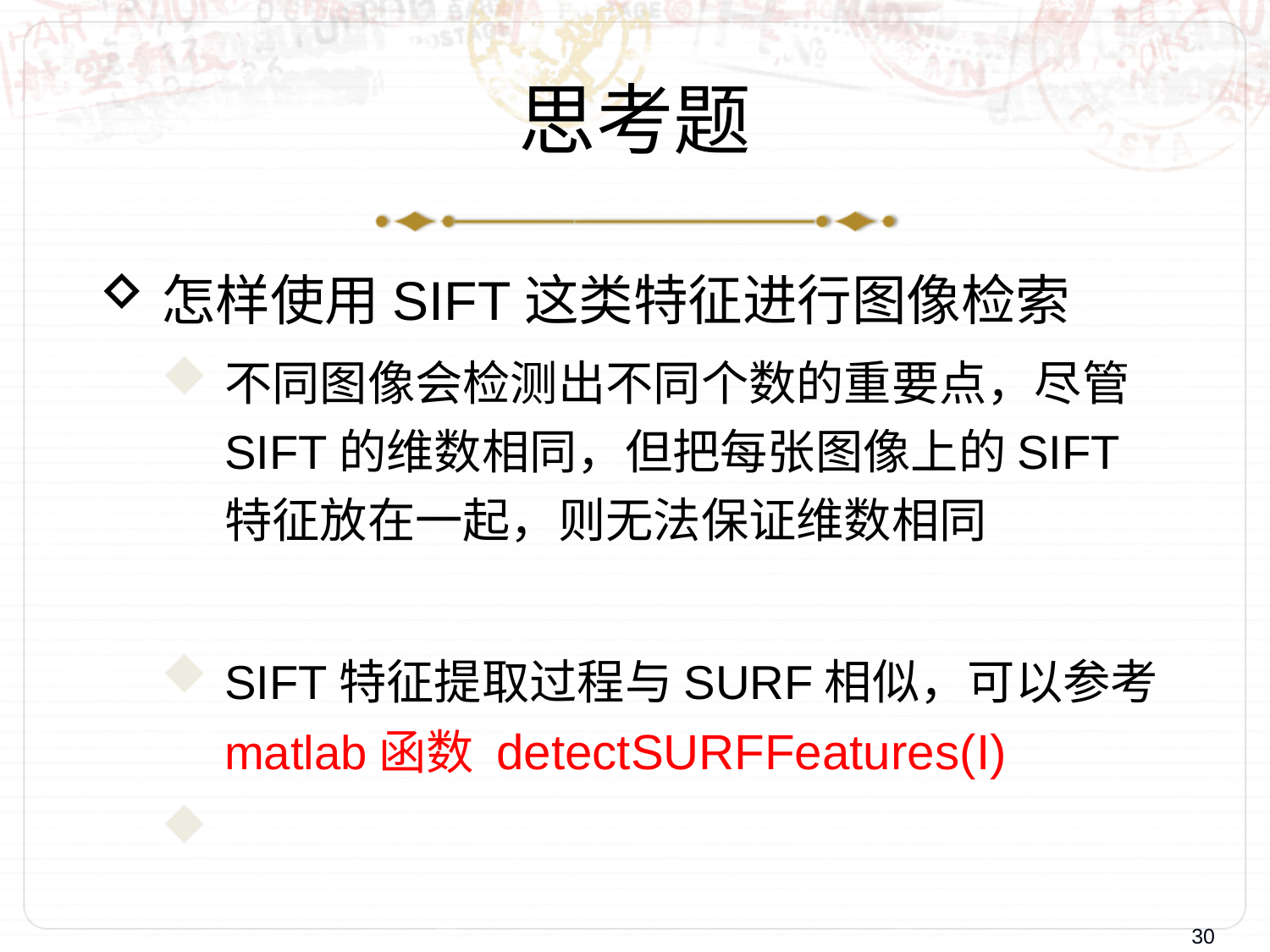

# 思考题
怎样使用SIFT这类特征进行图像检索
不同图像会检测出不同个数的重要点，尽管SIFT的维数相同，但把每张图像上的SIFT特征放在一起，则无法保证维数相同

SIFT特征提取过程与SURF相似，可以参考matlab函数 detectSURFFeatures(I)

30